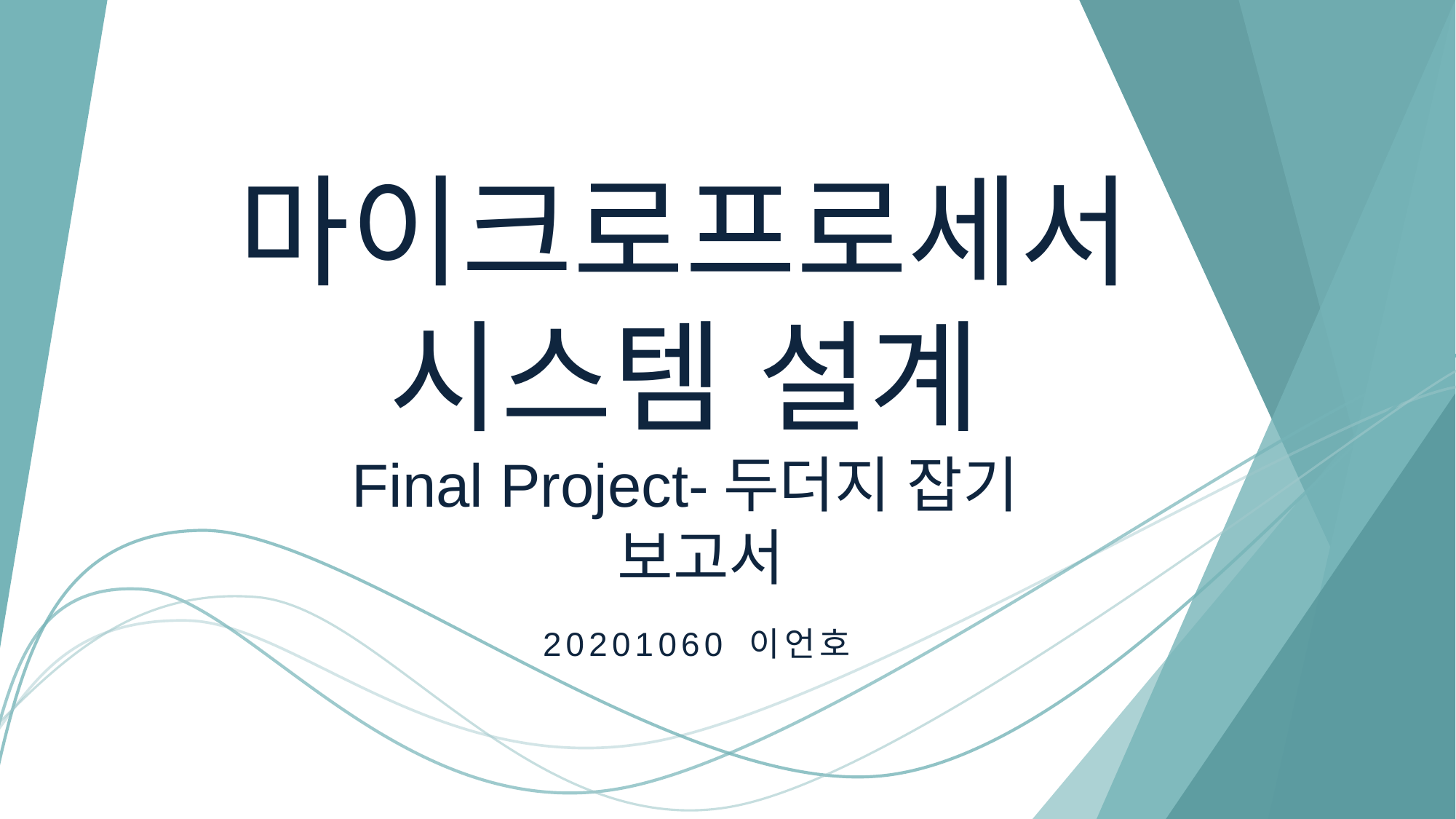

마이크로프로세서
시스템 설계
Final Project-두더지 잡기
 보고서
20201060 이언호